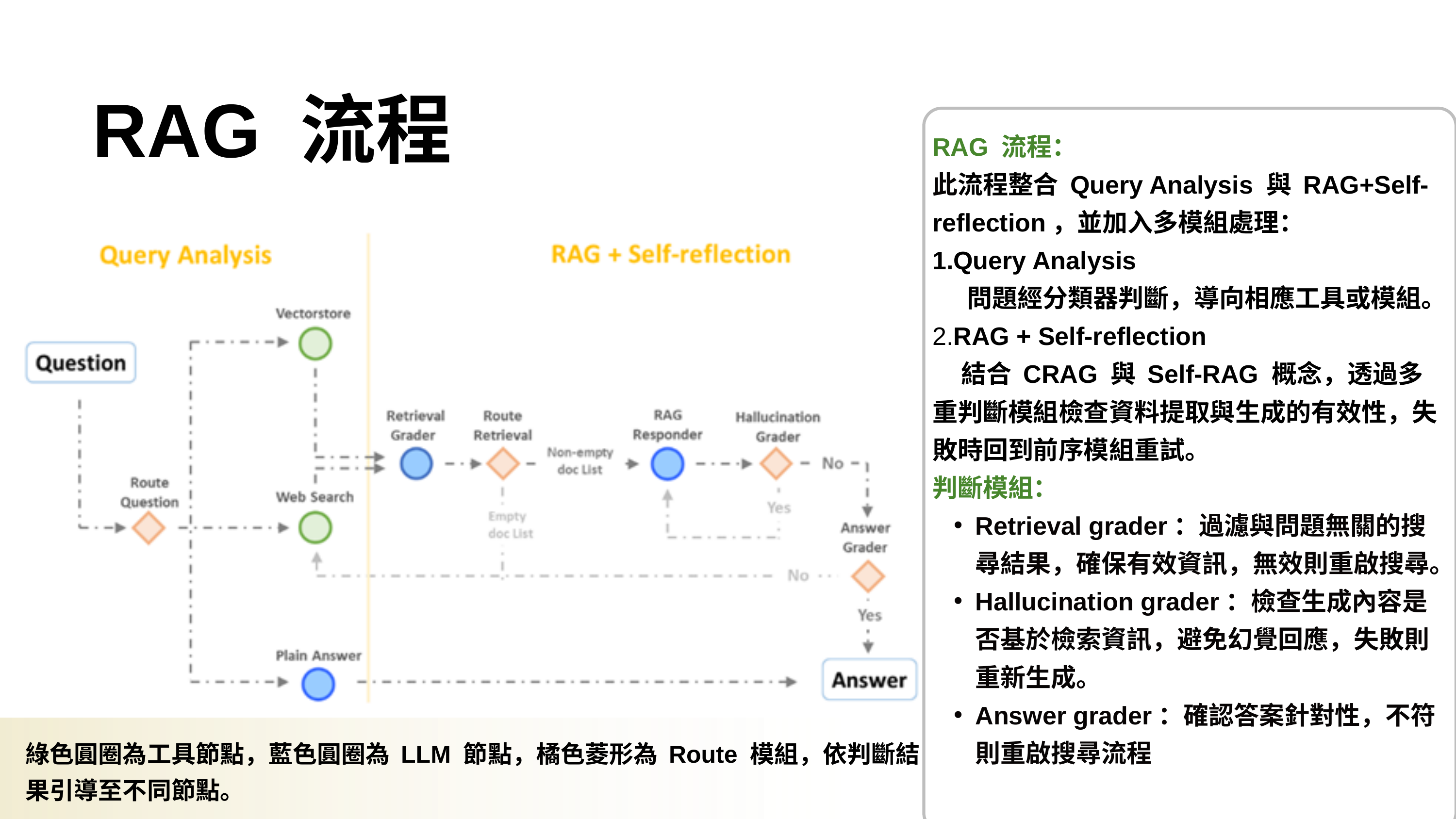

RAG 流程

RAG 流程：
此流程整合 Query Analysis 與 RAG+Self-reflection，並加入多模組處理：
1.Query Analysis
     問題經分類器判斷，導向相應工具或模組。
2.RAG + Self-reflection
    結合 CRAG 與 Self-RAG 概念，透過多重判斷模組檢查資料提取與生成的有效性，失敗時回到前序模組重試。
判斷模組：
Retrieval grader：過濾與問題無關的搜尋結果，確保有效資訊，無效則重啟搜尋。
Hallucination grader：檢查生成內容是否基於檢索資訊，避免幻覺回應，失敗則重新生成。
Answer grader：確認答案針對性，不符則重啟搜尋流程

綠色圓圈為工具節點，藍色圓圈為 LLM 節點，橘色菱形為 Route 模組，依判斷結果引導至不同節點。